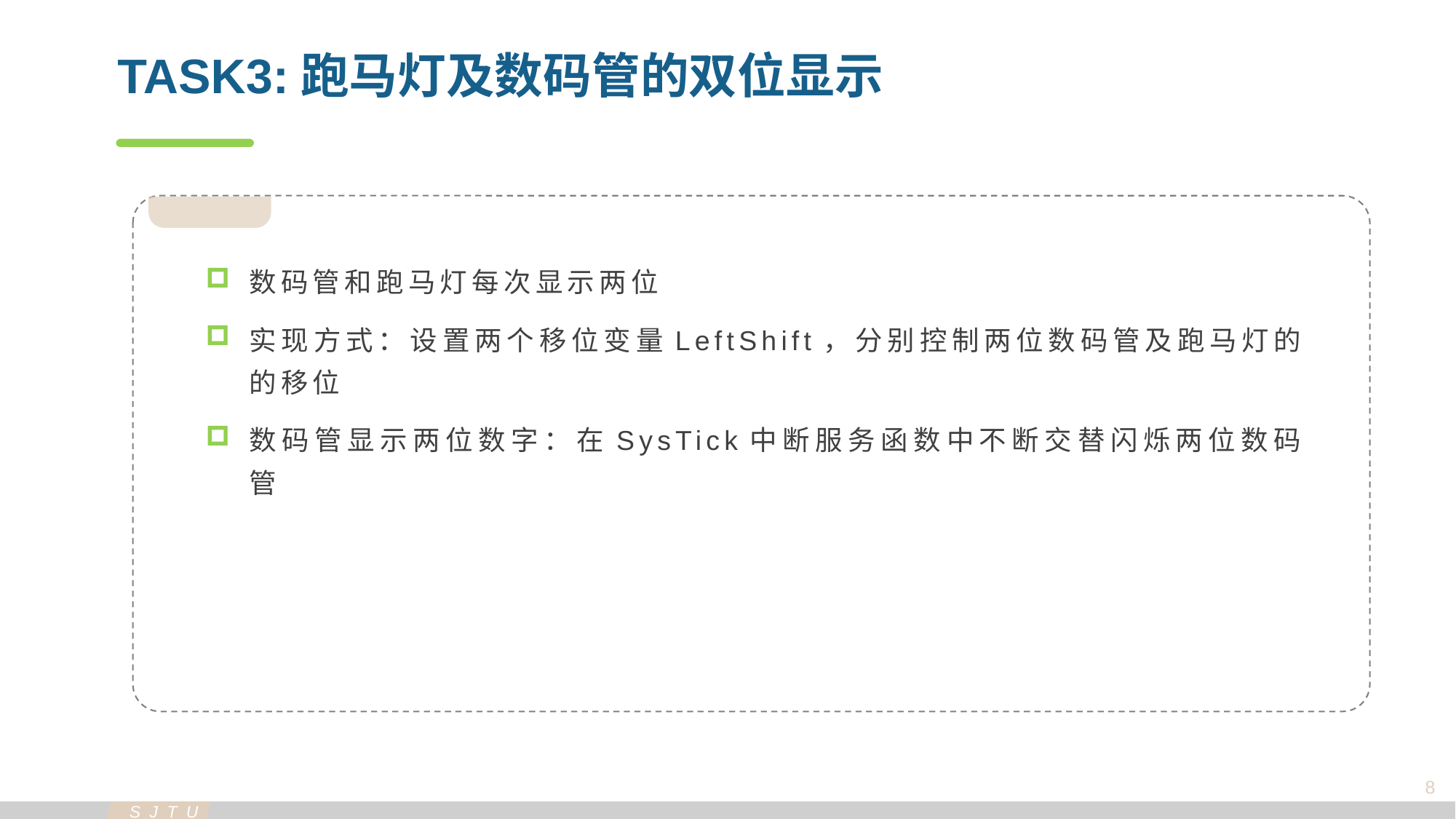

TASK3:跑马灯及数码管的双位显示

数码管和跑马灯每次显示两位
实现方式：设置两个移位变量LeftShift，分别控制两位数码管及跑马灯的的移位
数码管显示两位数字：在SysTick中断服务函数中不断交替闪烁两位数码管

8